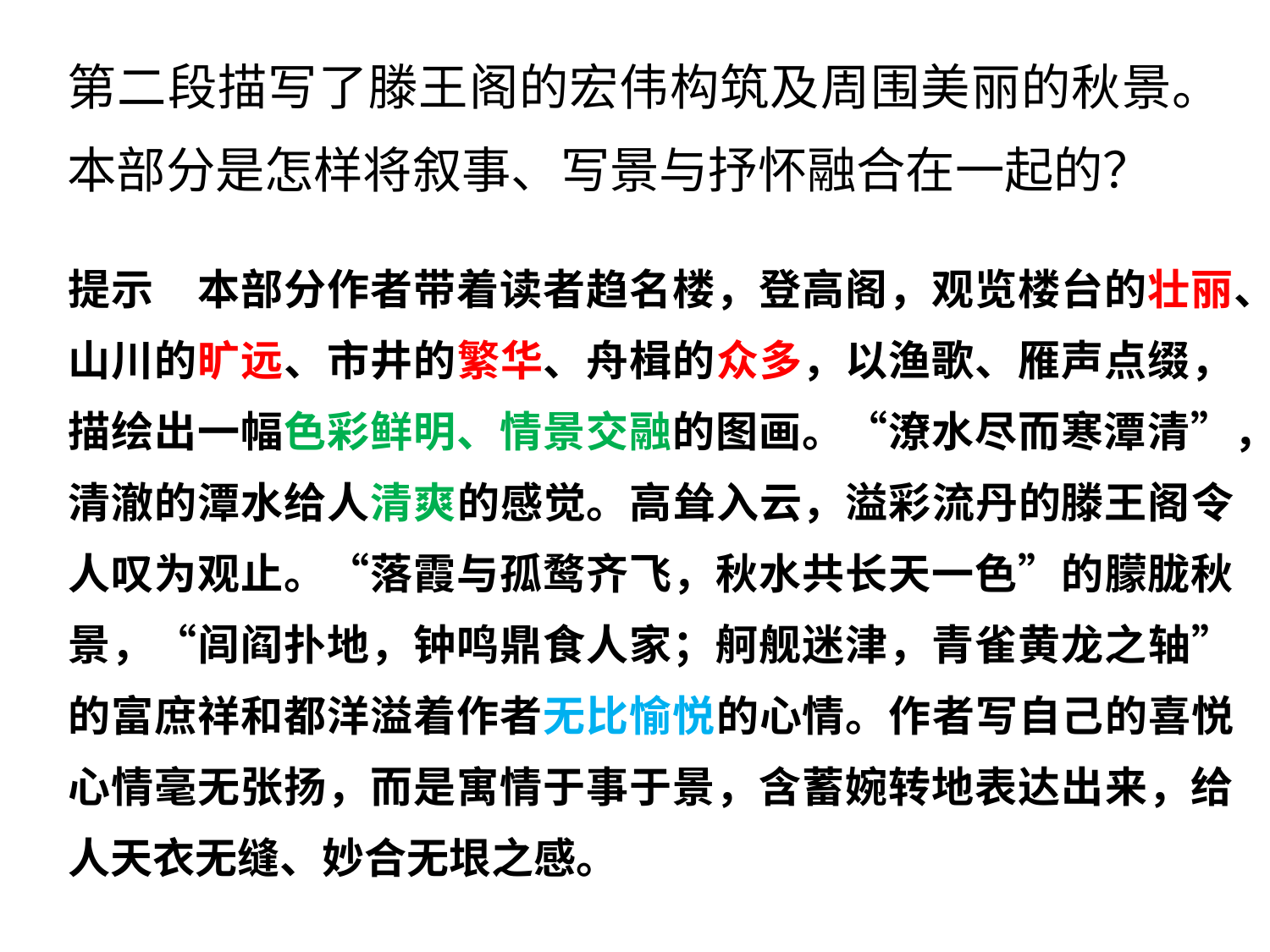

第二段描写了滕王阁的宏伟构筑及周围美丽的秋景。本部分是怎样将叙事、写景与抒怀融合在一起的？
提示　本部分作者带着读者趋名楼，登高阁，观览楼台的壮丽、山川的旷远、市井的繁华、舟楫的众多，以渔歌、雁声点缀，描绘出一幅色彩鲜明、情景交融的图画。“潦水尽而寒潭清”，清澈的潭水给人清爽的感觉。高耸入云，溢彩流丹的滕王阁令人叹为观止。“落霞与孤鹜齐飞，秋水共长天一色”的朦胧秋景，“闾阎扑地，钟鸣鼎食人家；舸舰迷津，青雀黄龙之轴”的富庶祥和都洋溢着作者无比愉悦的心情。作者写自己的喜悦心情毫无张扬，而是寓情于事于景，含蓄婉转地表达出来，给人天衣无缝、妙合无垠之感。